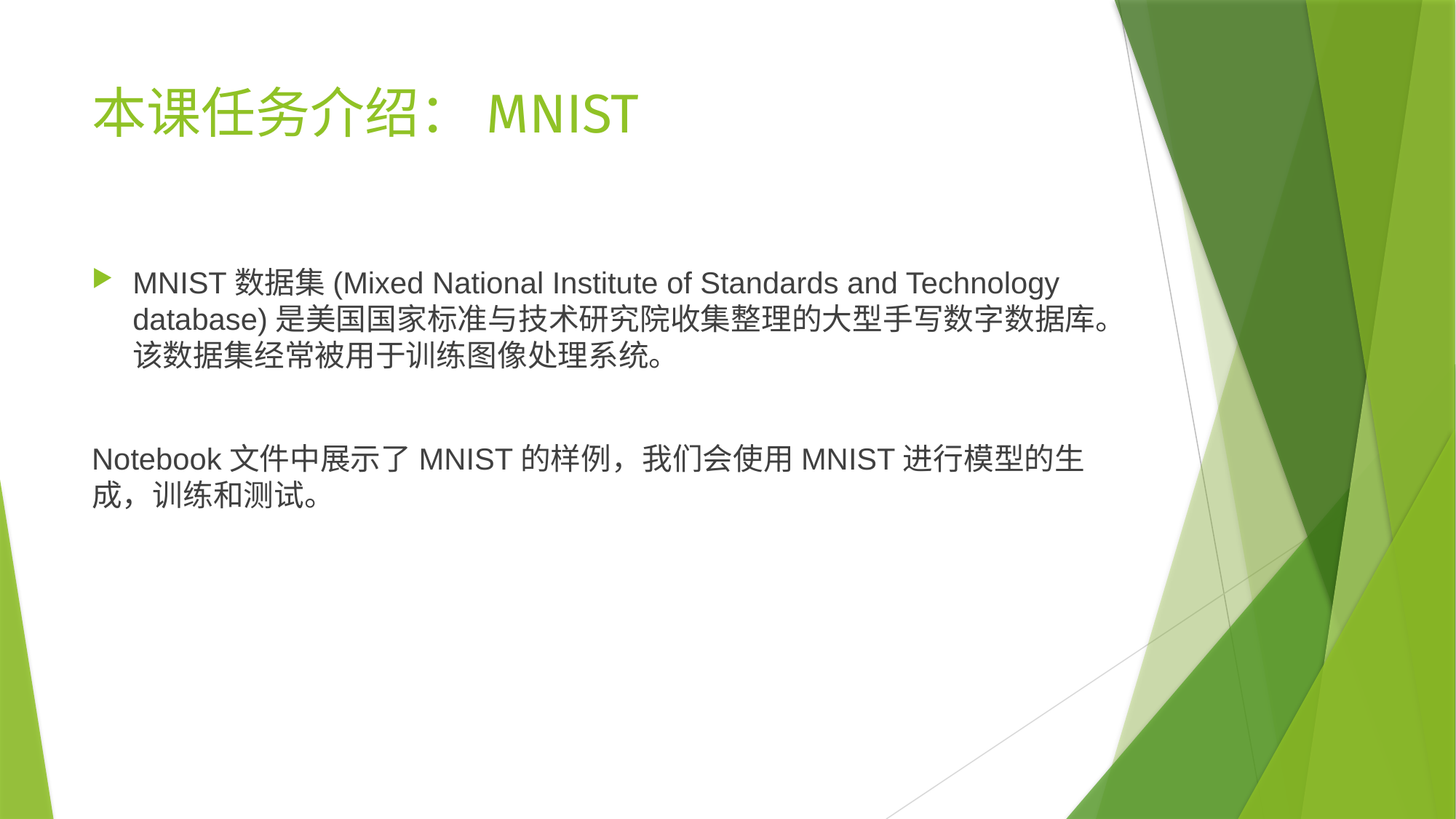

# 本课任务介绍：MNIST
MNIST数据集(Mixed National Institute of Standards and Technology database)是美国国家标准与技术研究院收集整理的大型手写数字数据库。该数据集经常被用于训练图像处理系统。

Notebook文件中展示了MNIST的样例，我们会使用MNIST进行模型的生成，训练和测试。